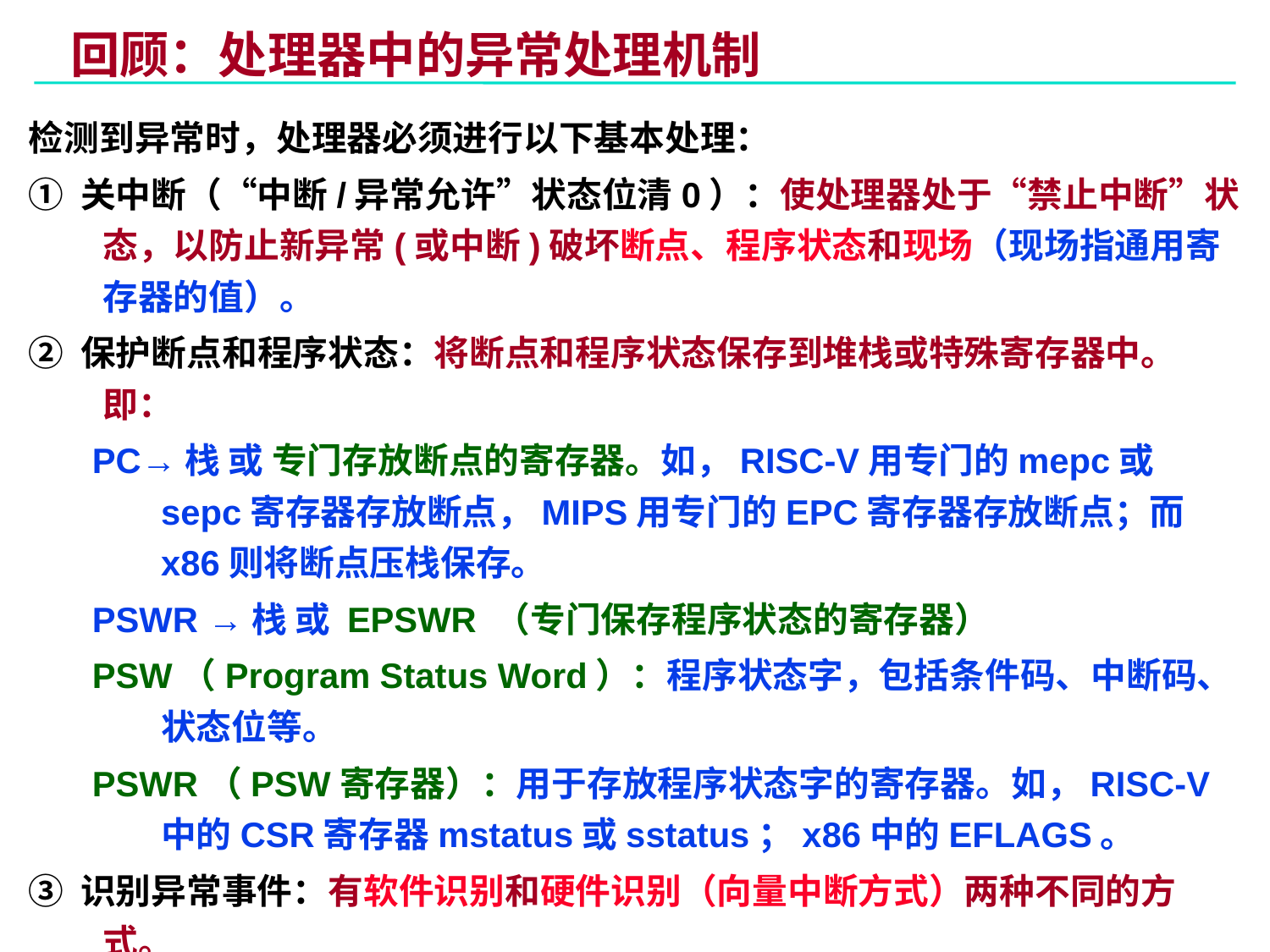

# 回顾：处理器中的异常处理机制
检测到异常时，处理器必须进行以下基本处理：
① 关中断（“中断/异常允许”状态位清0）：使处理器处于“禁止中断”状态，以防止新异常(或中断)破坏断点、程序状态和现场（现场指通用寄存器的值）。
② 保护断点和程序状态：将断点和程序状态保存到堆栈或特殊寄存器中。即：
PC→栈 或 专门存放断点的寄存器。如，RISC-V用专门的mepc或sepc寄存器存放断点，MIPS用专门的EPC寄存器存放断点；而x86则将断点压栈保存。
PSWR →栈 或 EPSWR （专门保存程序状态的寄存器）
PSW（Program Status Word）：程序状态字，包括条件码、中断码、状态位等。
PSWR（PSW寄存器）：用于存放程序状态字的寄存器。如，RISC-V中的CSR寄存器mstatus或sstatus；x86中的EFLAGS。
③ 识别异常事件：有软件识别和硬件识别（向量中断方式）两种不同的方式。